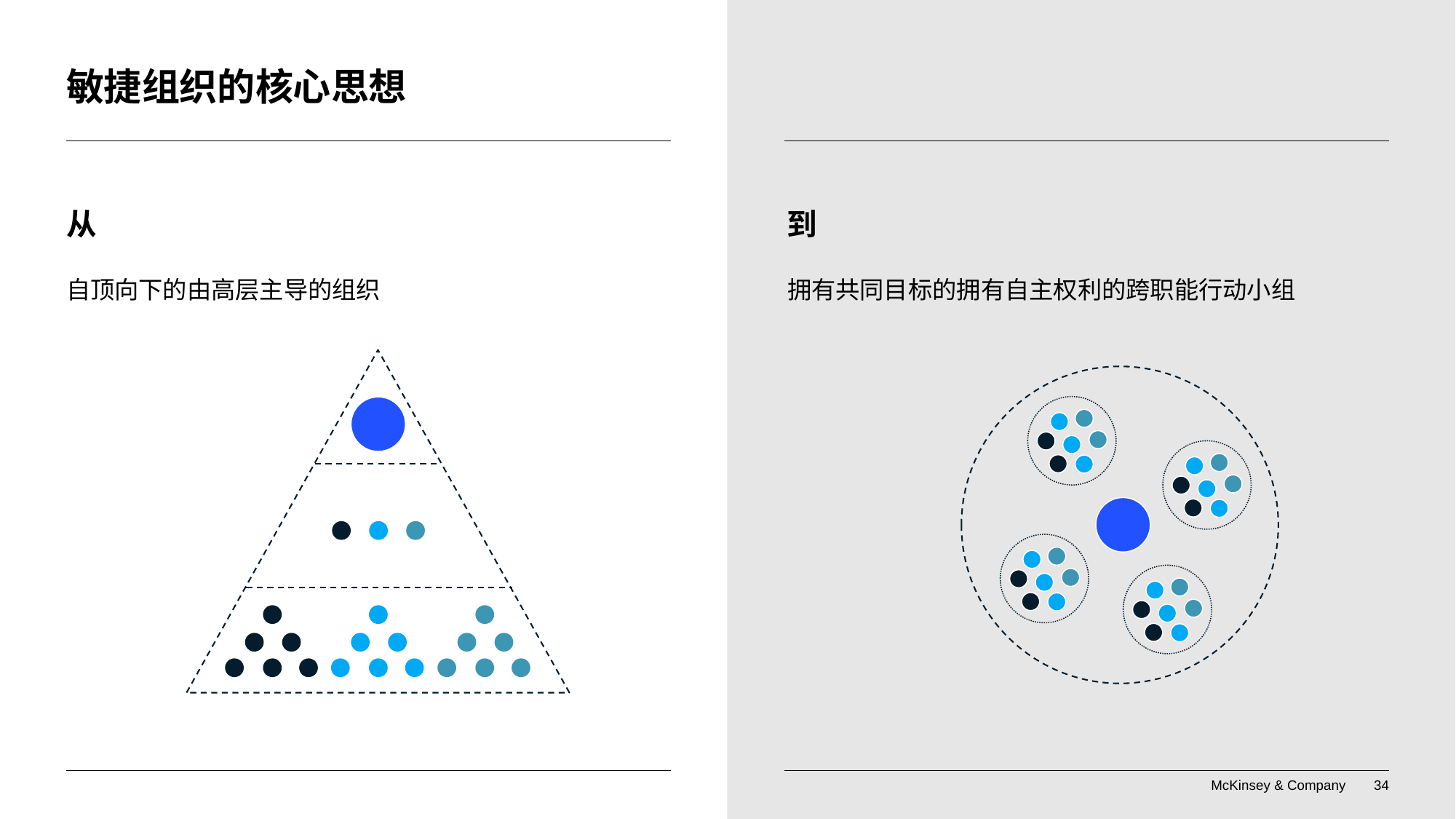

# 敏捷组织的核心思想

从
到
自顶向下的由高层主导的组织
拥有共同目标的拥有自主权利的跨职能行动小组